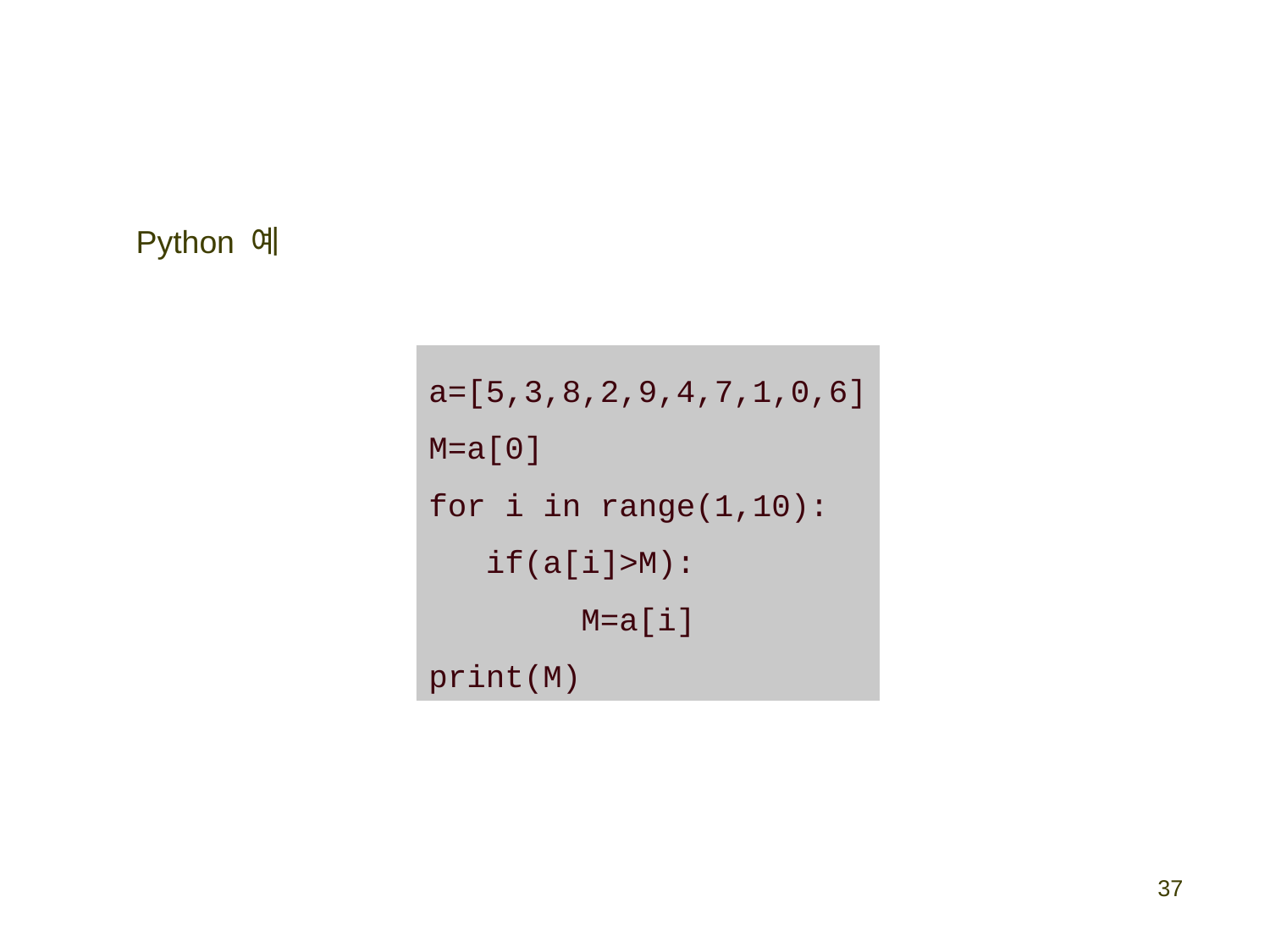

Python 예
a=[5,3,8,2,9,4,7,1,0,6]
M=a[0]
for i in range(1,10):
   if(a[i]>M):
        M=a[i]
print(M)
37